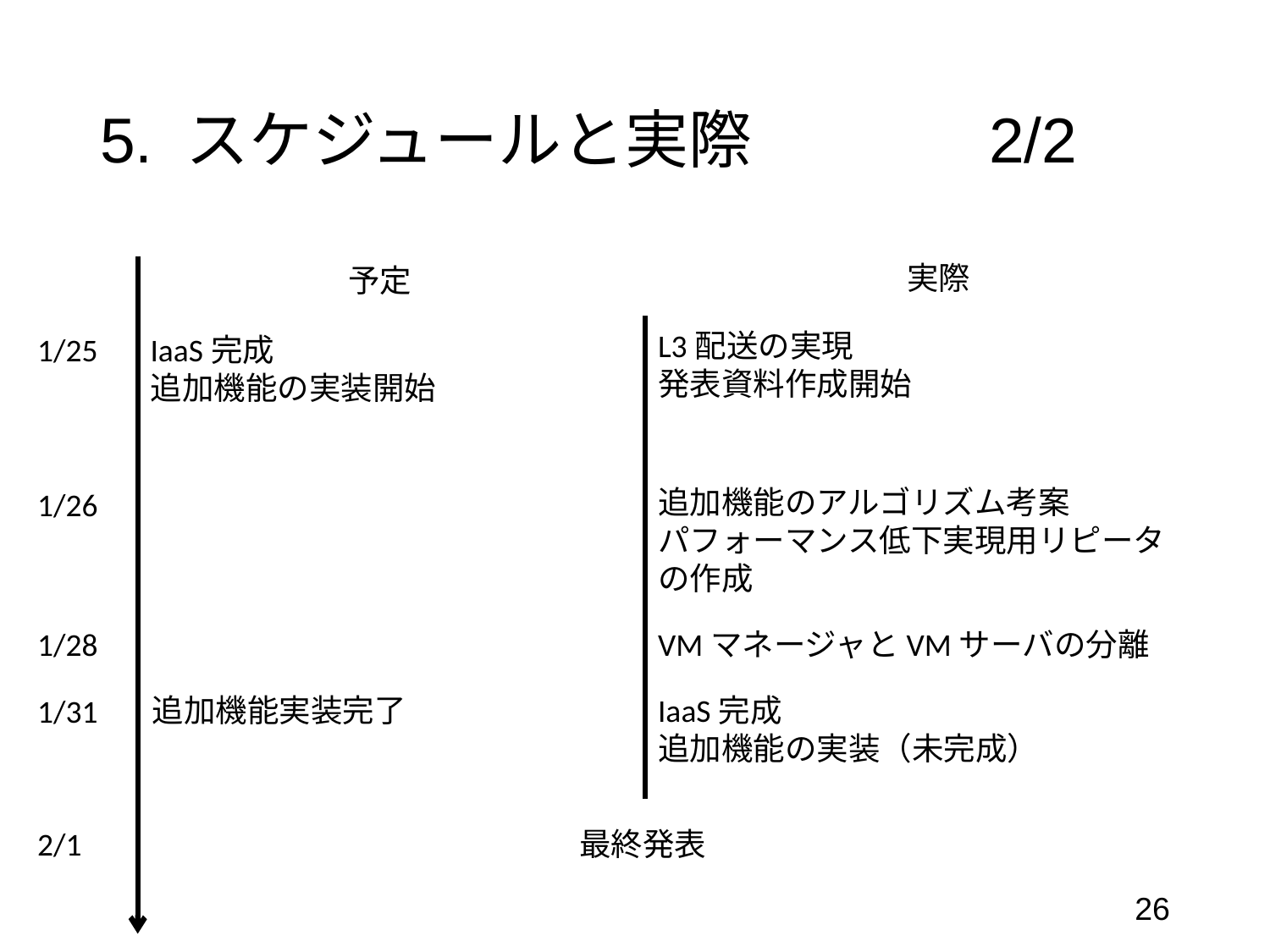

# 5. スケジュールと実際		2/2
実際
予定
L3配送の実現
発表資料作成開始
1/25
IaaS完成
追加機能の実装開始
追加機能のアルゴリズム考案
パフォーマンス低下実現用リピータの作成
1/26
1/28
VMマネージャとVMサーバの分離
IaaS完成
追加機能の実装（未完成）
追加機能実装完了
1/31
2/1
最終発表
26